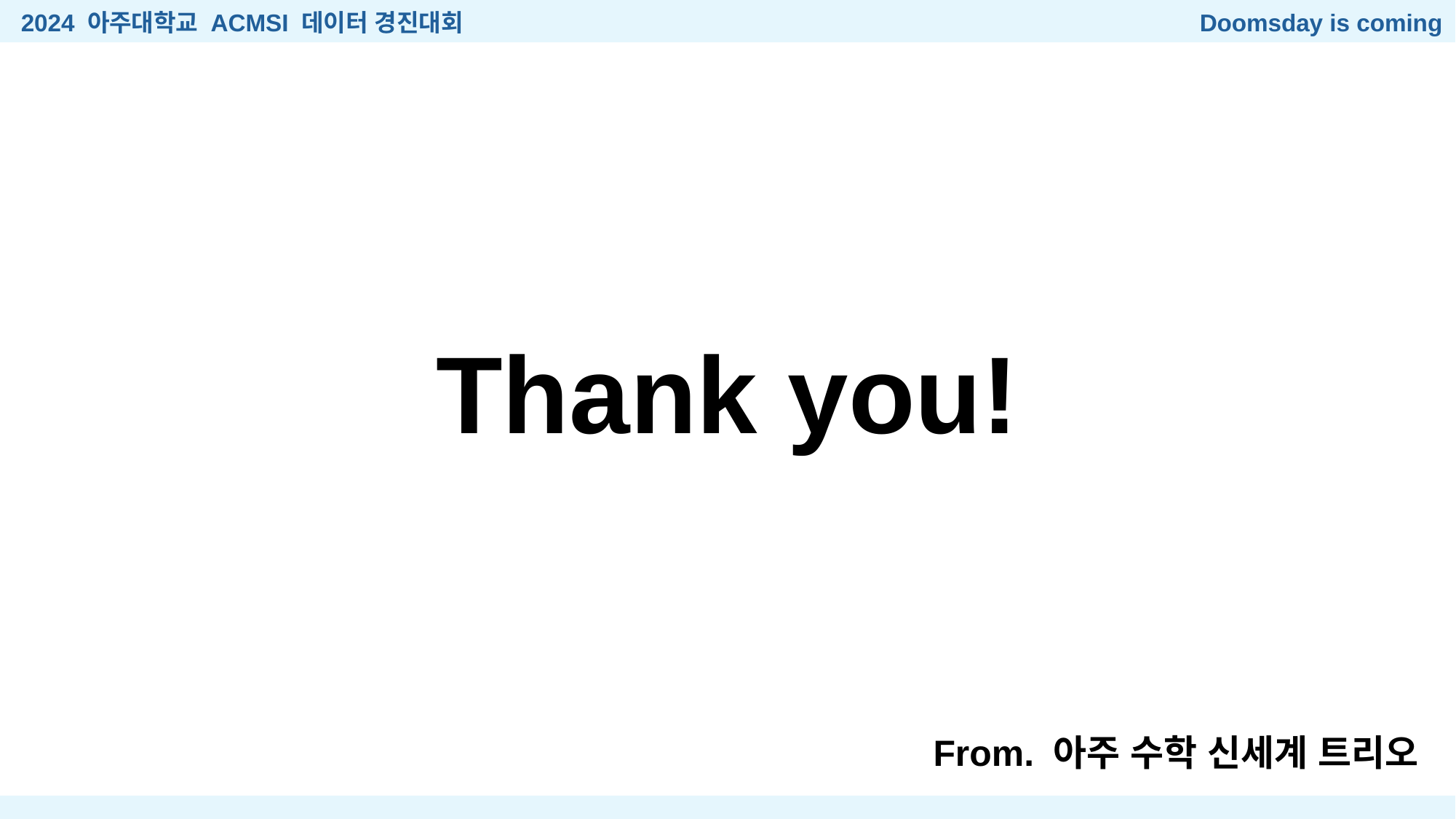

2024 아주대학교 ACMSI 데이터 경진대회
Doomsday is coming
Thank you!
From. 아주 수학 신세계 트리오